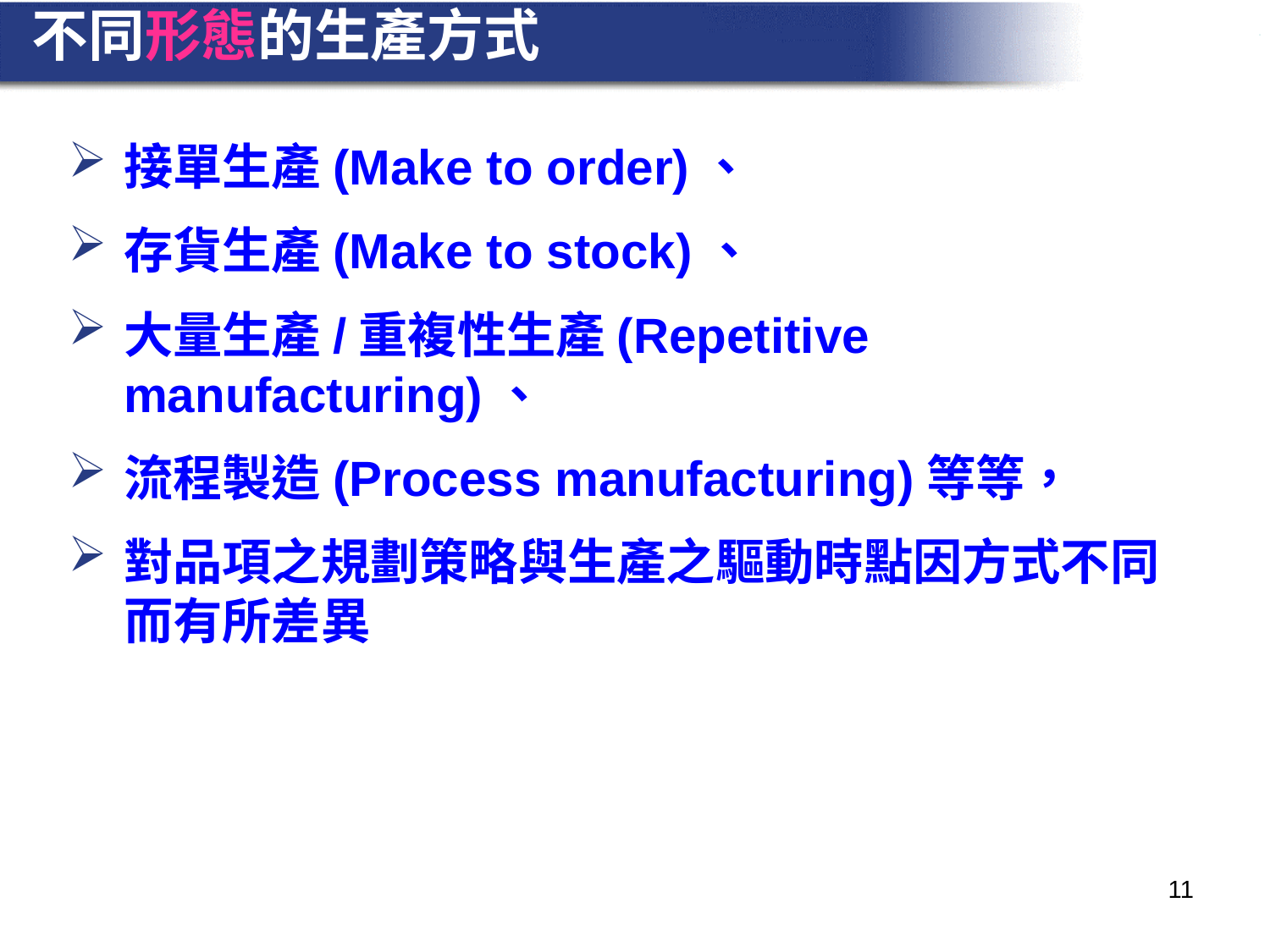

# 不同形態的生產方式
接單生產(Make to order)、
存貨生產(Make to stock)、
大量生產/重複性生產(Repetitive manufacturing)、
流程製造(Process manufacturing)等等，
對品項之規劃策略與生產之驅動時點因方式不同而有所差異
11